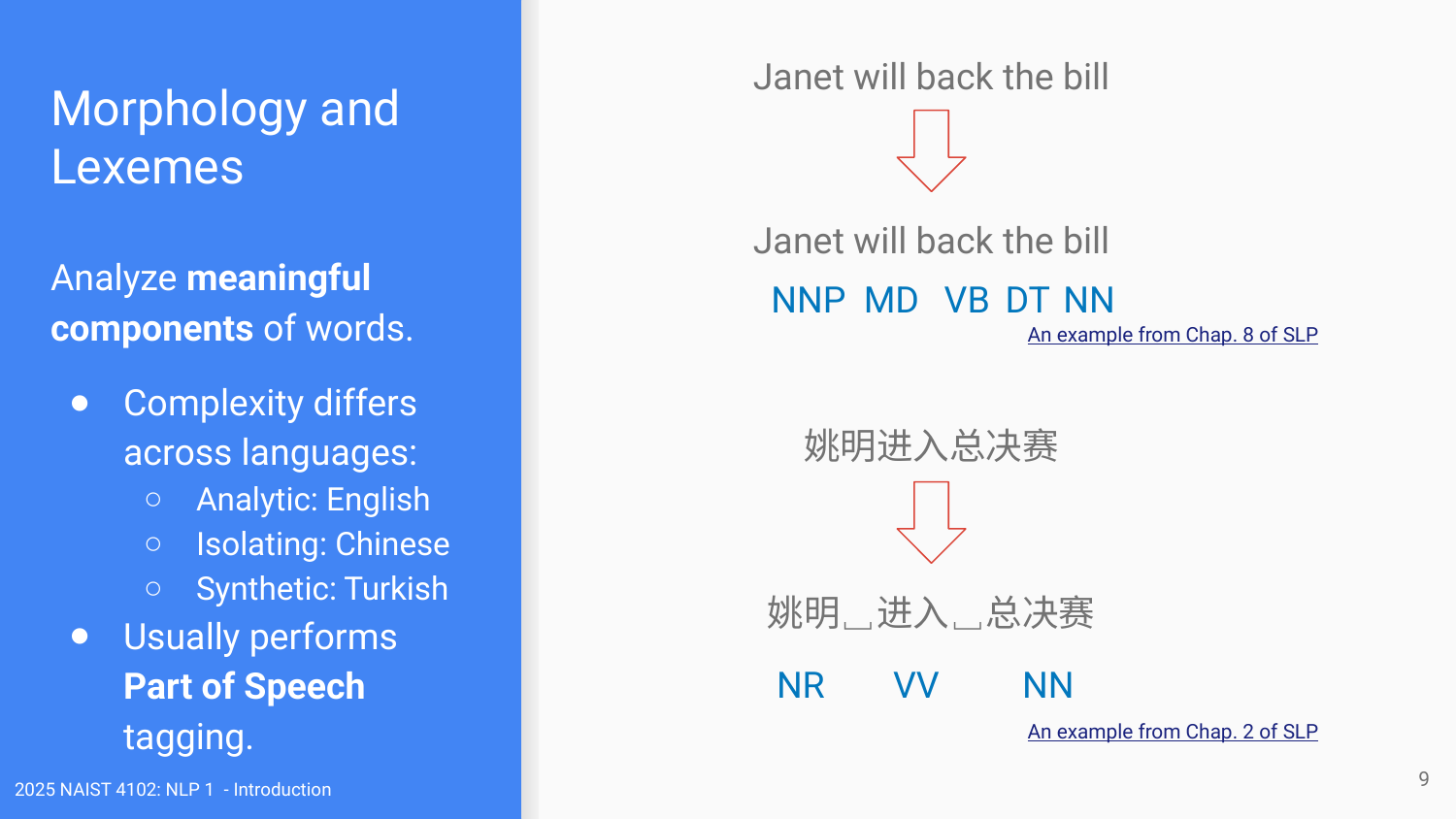

Janet will back the bill
# Morphology and Lexemes

Janet will back the bill
NNP
MD
VB
DT
NN
Analyze meaningful components of words.
Complexity differs across languages:
Analytic: English
Isolating: Chinese
Synthetic: Turkish
Usually performs Part of Speech tagging.
An example from Chap. 8 of SLP
姚明进入总决赛

姚明␣进入␣总决赛
NR
VV
NN
An example from Chap. 2 of SLP
9